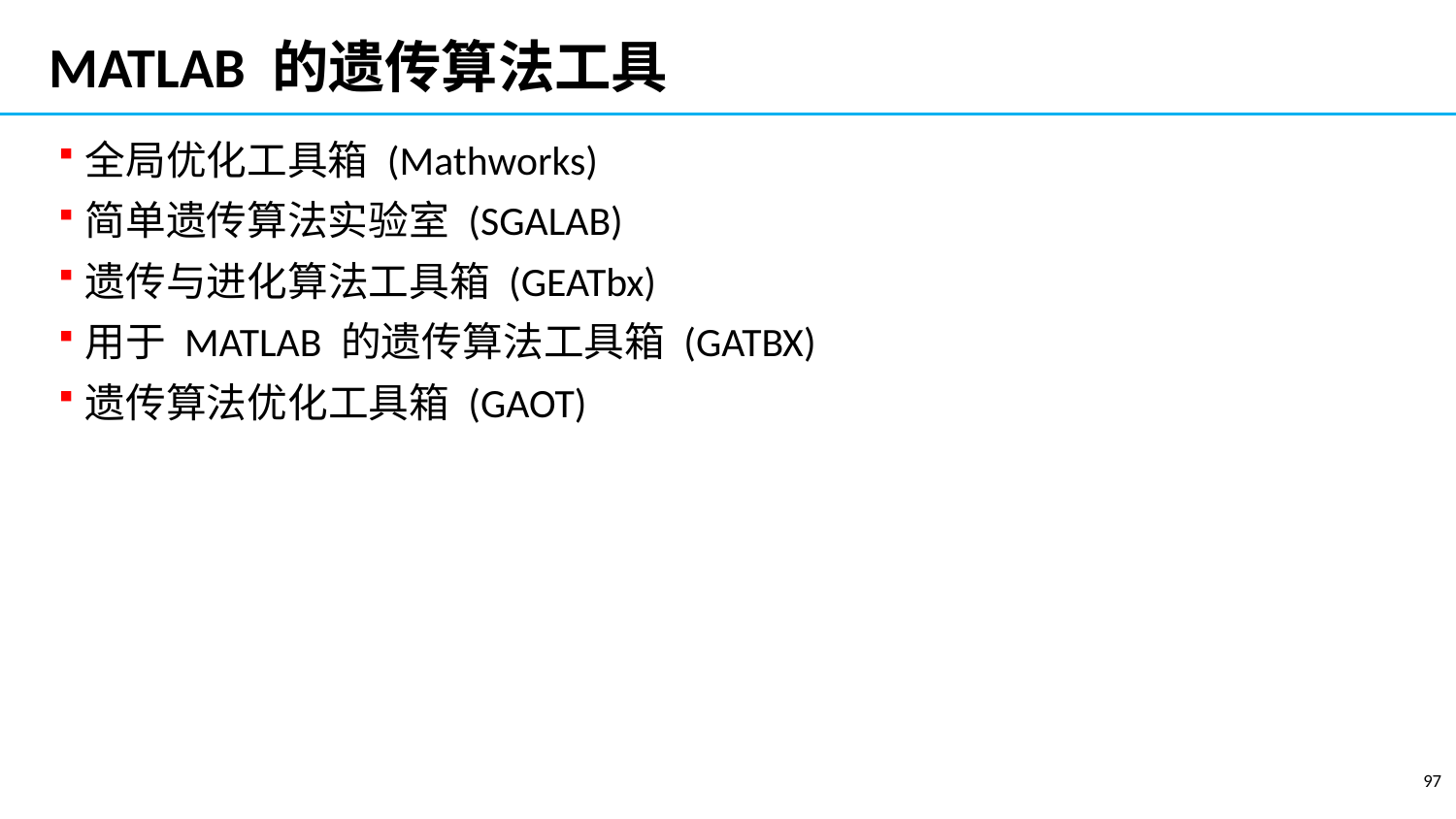

# MATLAB 的遗传算法工具
全局优化工具箱 (Mathworks)
简单遗传算法实验室 (SGALAB)
遗传与进化算法工具箱 (GEATbx)
用于 MATLAB 的遗传算法工具箱 (GATBX)
遗传算法优化工具箱 (GAOT)
97